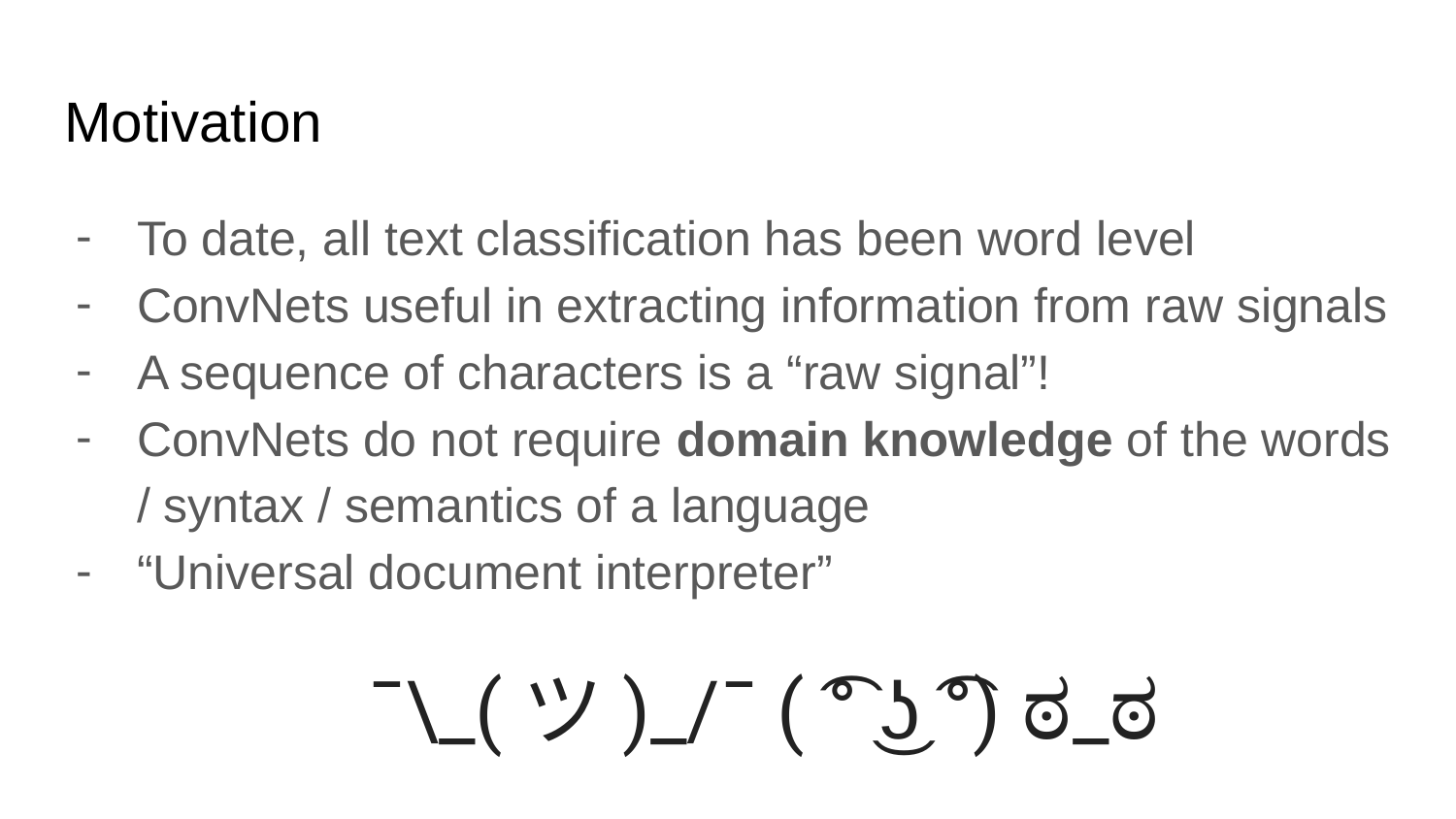

# Motivation
To date, all text classification has been word level
ConvNets useful in extracting information from raw signals
A sequence of characters is a “raw signal”!
ConvNets do not require domain knowledge of the words / syntax / semantics of a language
“Universal document interpreter”

¯\_(ツ)_/¯ ( ͡° ͜ʖ ͡°) ಠ_ಠ